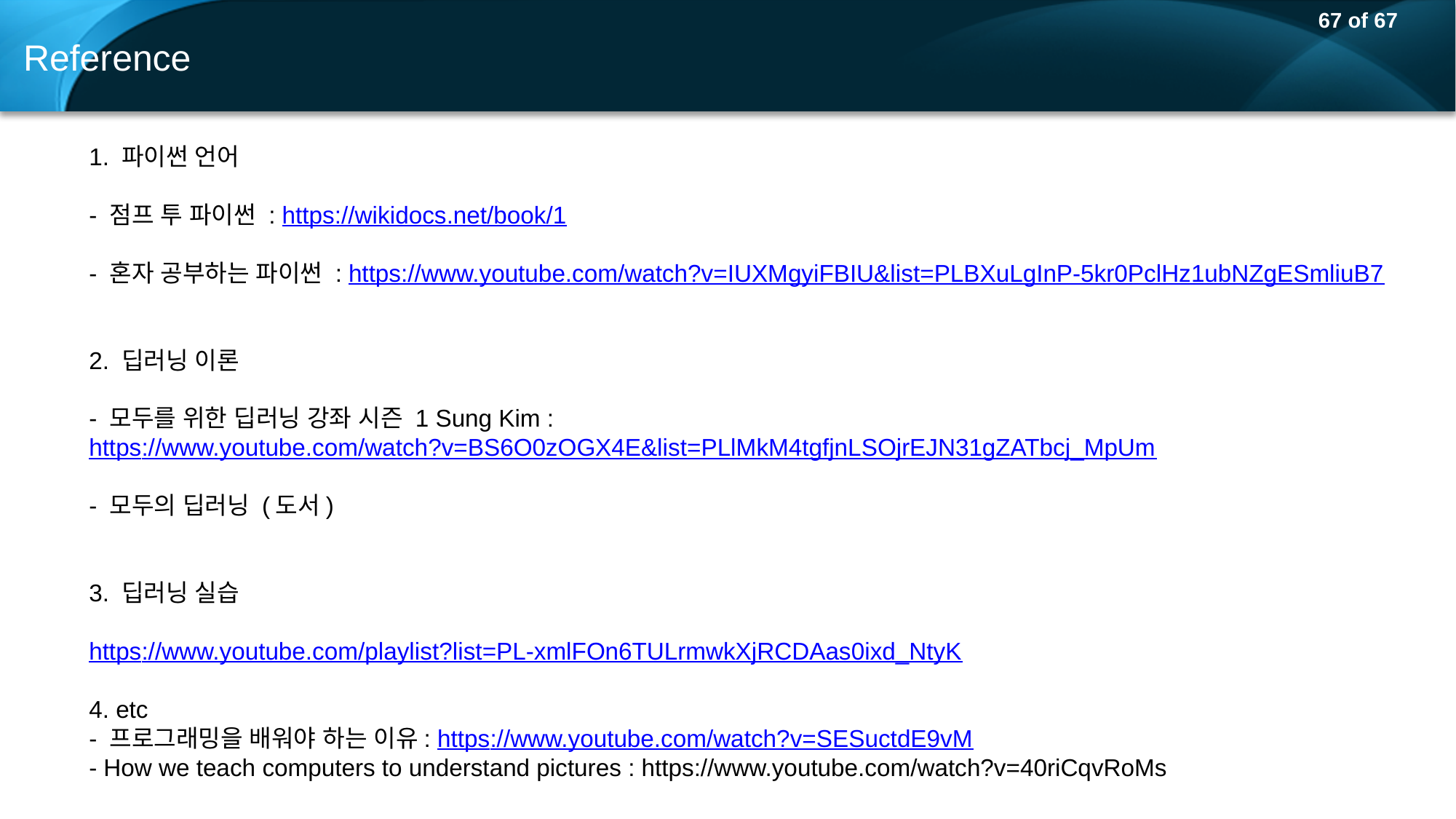

Reference
1. 파이썬 언어

- 점프 투 파이썬 : https://wikidocs.net/book/1

- 혼자 공부하는 파이썬 : https://www.youtube.com/watch?v=IUXMgyiFBIU&list=PLBXuLgInP-5kr0PclHz1ubNZgESmliuB7

2. 딥러닝 이론

- 모두를 위한 딥러닝 강좌 시즌 1 Sung Kim :
https://www.youtube.com/watch?v=BS6O0zOGX4E&list=PLlMkM4tgfjnLSOjrEJN31gZATbcj_MpUm

- 모두의 딥러닝 (도서)

3. 딥러닝 실습

https://www.youtube.com/playlist?list=PL-xmlFOn6TULrmwkXjRCDAas0ixd_NtyK

4. etc
- 프로그래밍을 배워야 하는 이유: https://www.youtube.com/watch?v=SESuctdE9vM
- How we teach computers to understand pictures : https://www.youtube.com/watch?v=40riCqvRoMs